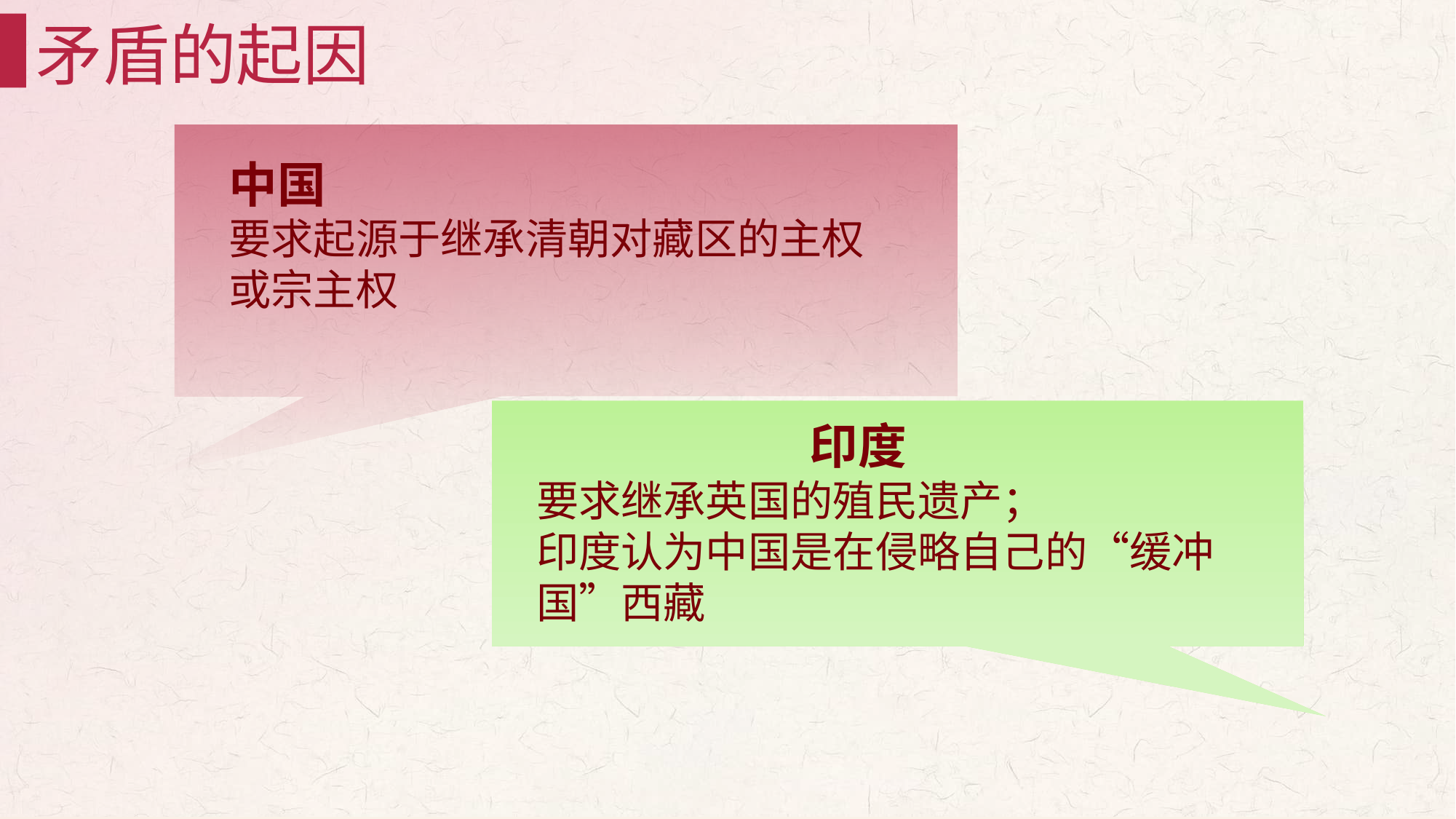

矛盾的起因

中国
要求起源于继承清朝对藏区的主权或宗主权

                        印度
要求继承英国的殖民遗产；
印度认为中国是在侵略自己的“缓冲国”西藏